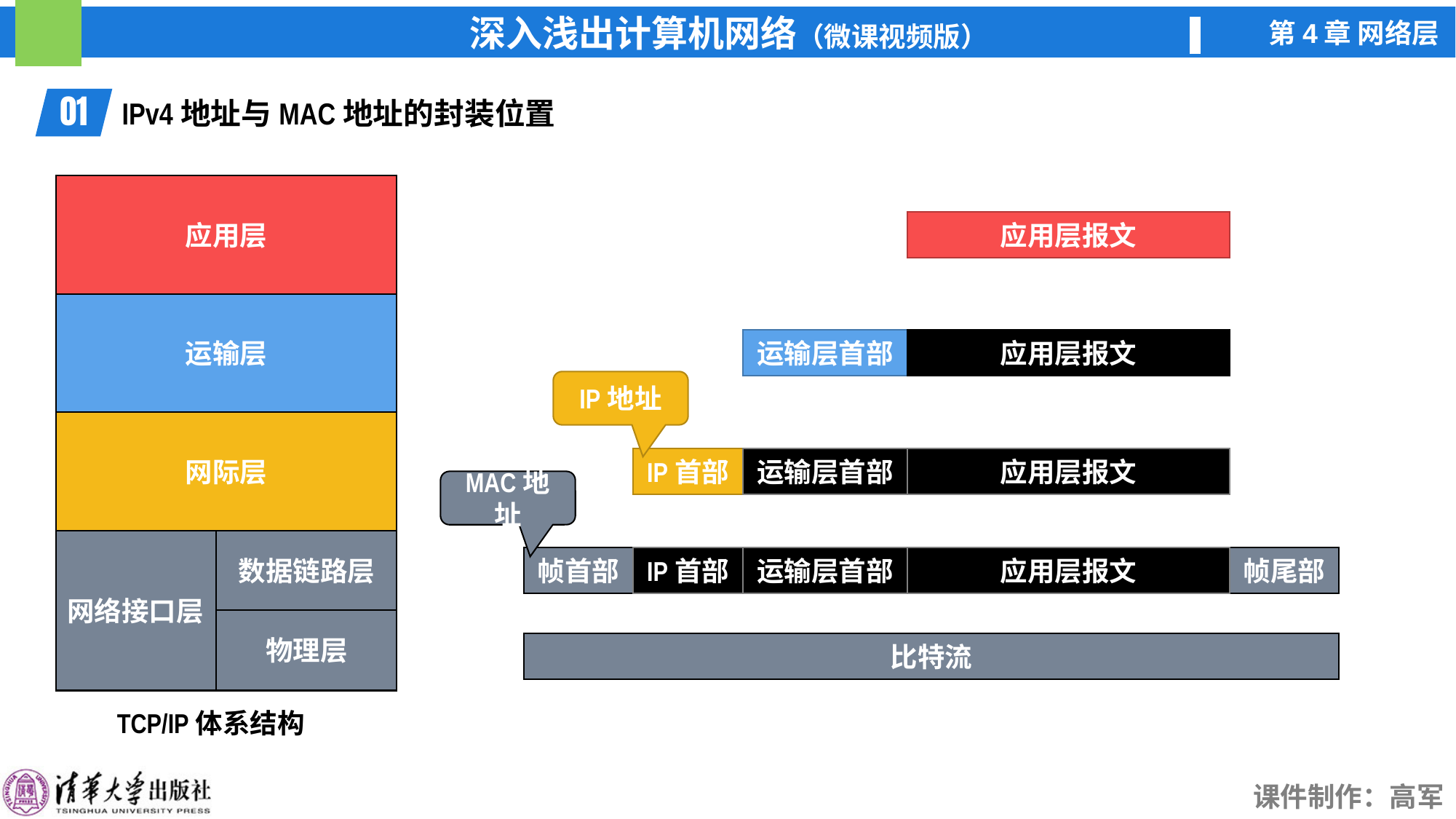

01
IPv4地址与MAC地址的封装位置
应用层
运输层
网际层

数据链路层
网络接口层
物理层
TCP/IP体系结构
应用层报文
运输层首部
应用层报文
IP地址
IP首部
运输层首部
应用层报文
MAC地址
帧首部
IP首部
运输层首部
应用层报文
帧尾部
比特流